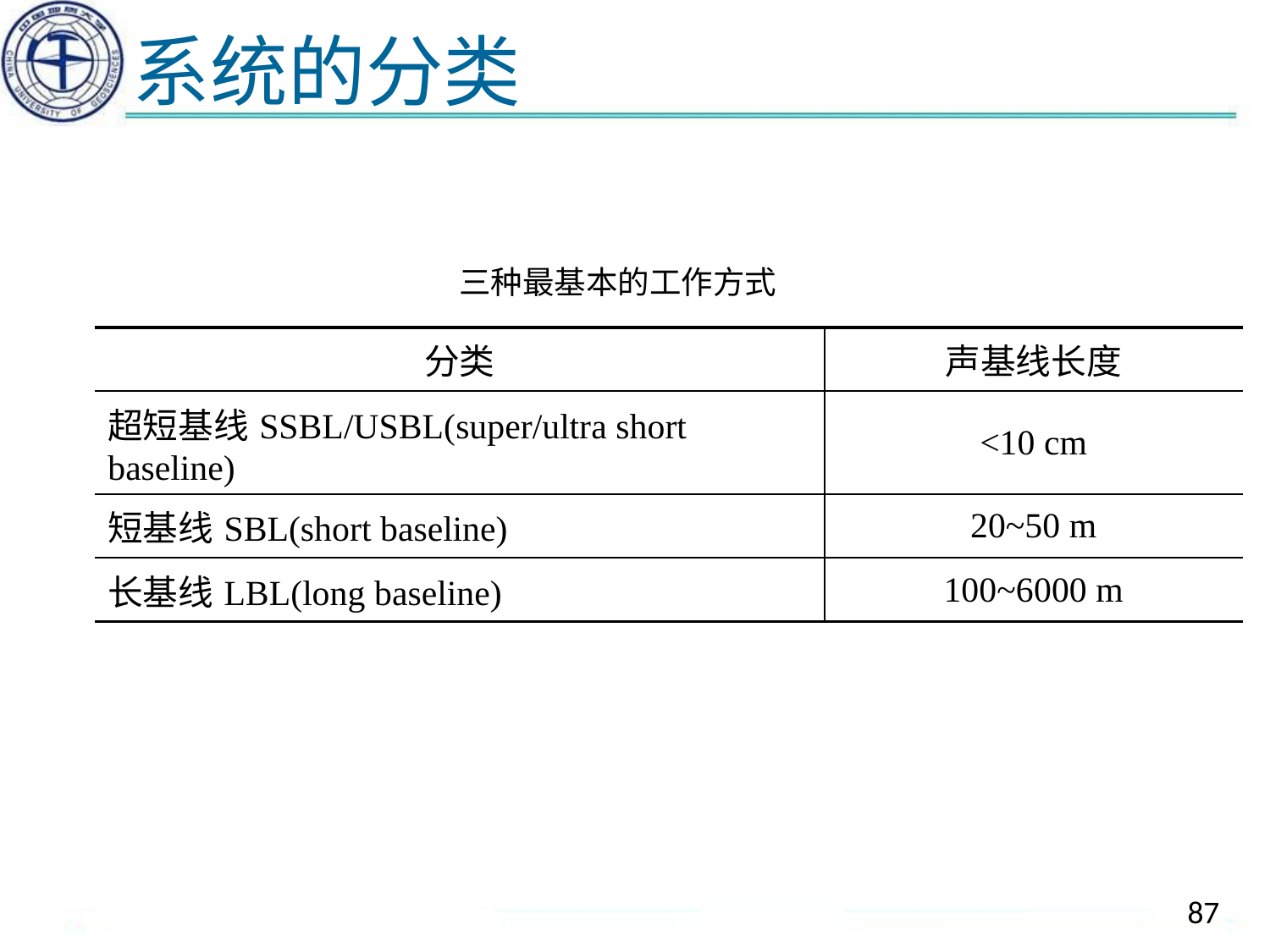

# 系统的分类
三种最基本的工作方式
| 分类 | 声基线长度 |
| --- | --- |
| 超短基线SSBL/USBL(super/ultra short baseline) | <10 cm |
| 短基线SBL(short baseline) | 20~50 m |
| 长基线LBL(long baseline) | 100~6000 m |
87